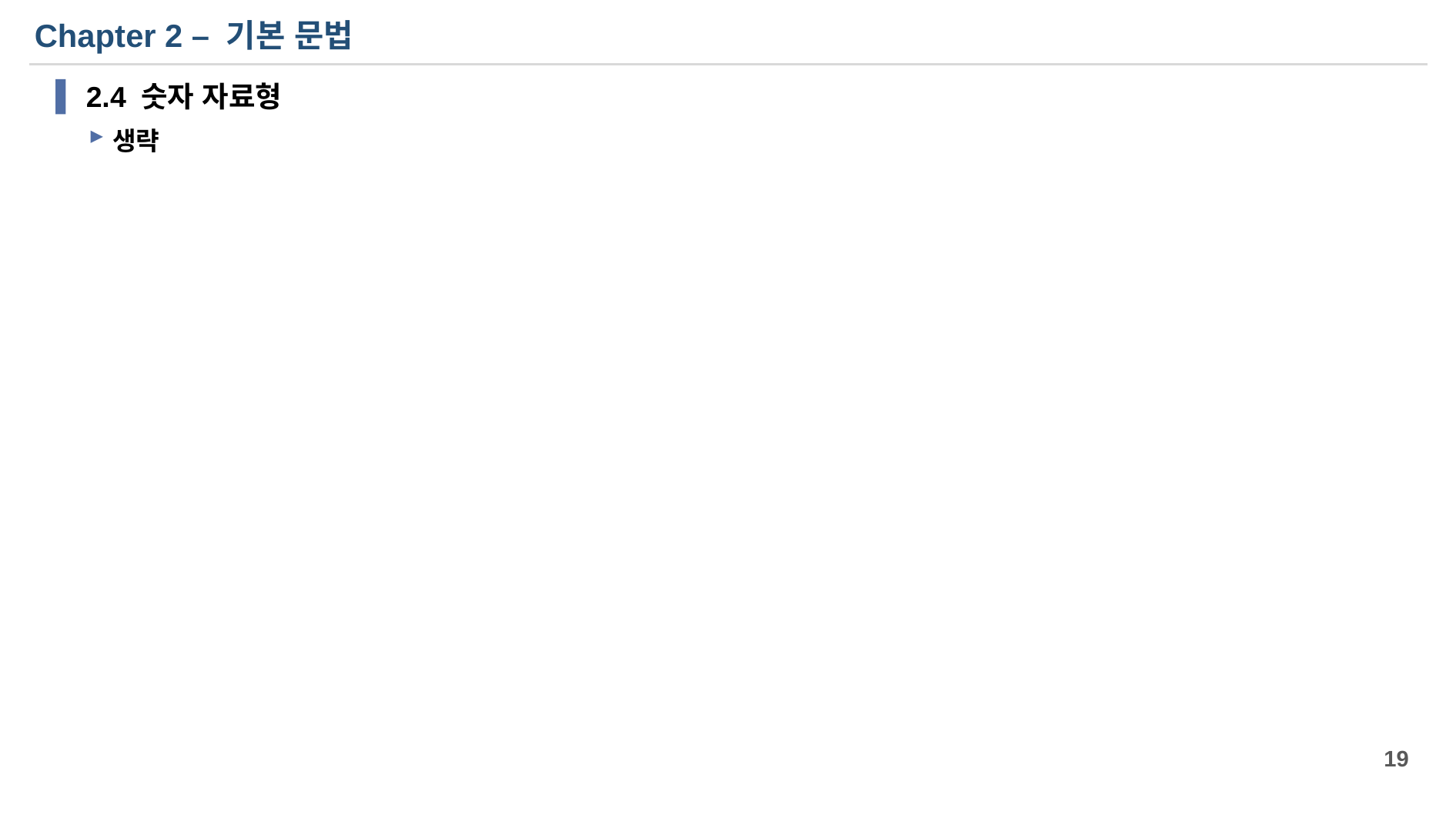

# Chapter 2 – 기본 문법
2.4 숫자 자료형
생략
19